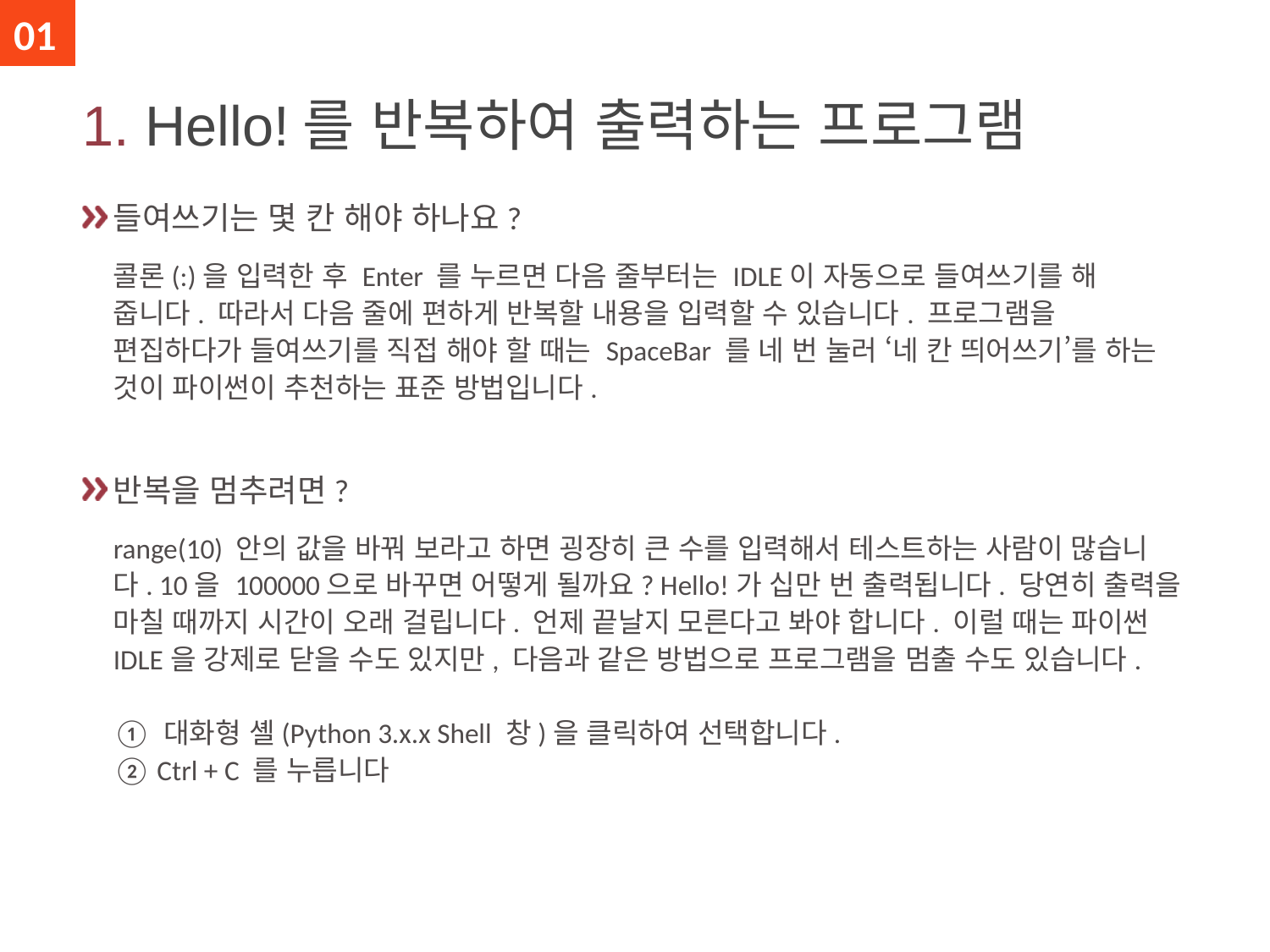

01
# 1. Hello!를 반복하여 출력하는 프로그램
들여쓰기는 몇 칸 해야 하나요?
콜론(:)을 입력한 후 Enter 를 누르면 다음 줄부터는 IDLE이 자동으로 들여쓰기를 해 줍니다. 따라서 다음 줄에 편하게 반복할 내용을 입력할 수 있습니다. 프로그램을 편집하다가 들여쓰기를 직접 해야 할 때는 SpaceBar 를 네 번 눌러 ‘네 칸 띄어쓰기’를 하는 것이 파이썬이 추천하는 표준 방법입니다.

반복을 멈추려면?
range(10) 안의 값을 바꿔 보라고 하면 굉장히 큰 수를 입력해서 테스트하는 사람이 많습니다. 10을 100000으로 바꾸면 어떻게 될까요? Hello!가 십만 번 출력됩니다. 당연히 출력을 마칠 때까지 시간이 오래 걸립니다. 언제 끝날지 모른다고 봐야 합니다. 이럴 때는 파이썬 IDLE을 강제로 닫을 수도 있지만, 다음과 같은 방법으로 프로그램을 멈출 수도 있습니다.
① 대화형 셸(Python 3.x.x Shell 창)을 클릭하여 선택합니다.
② Ctrl + C 를 누릅니다